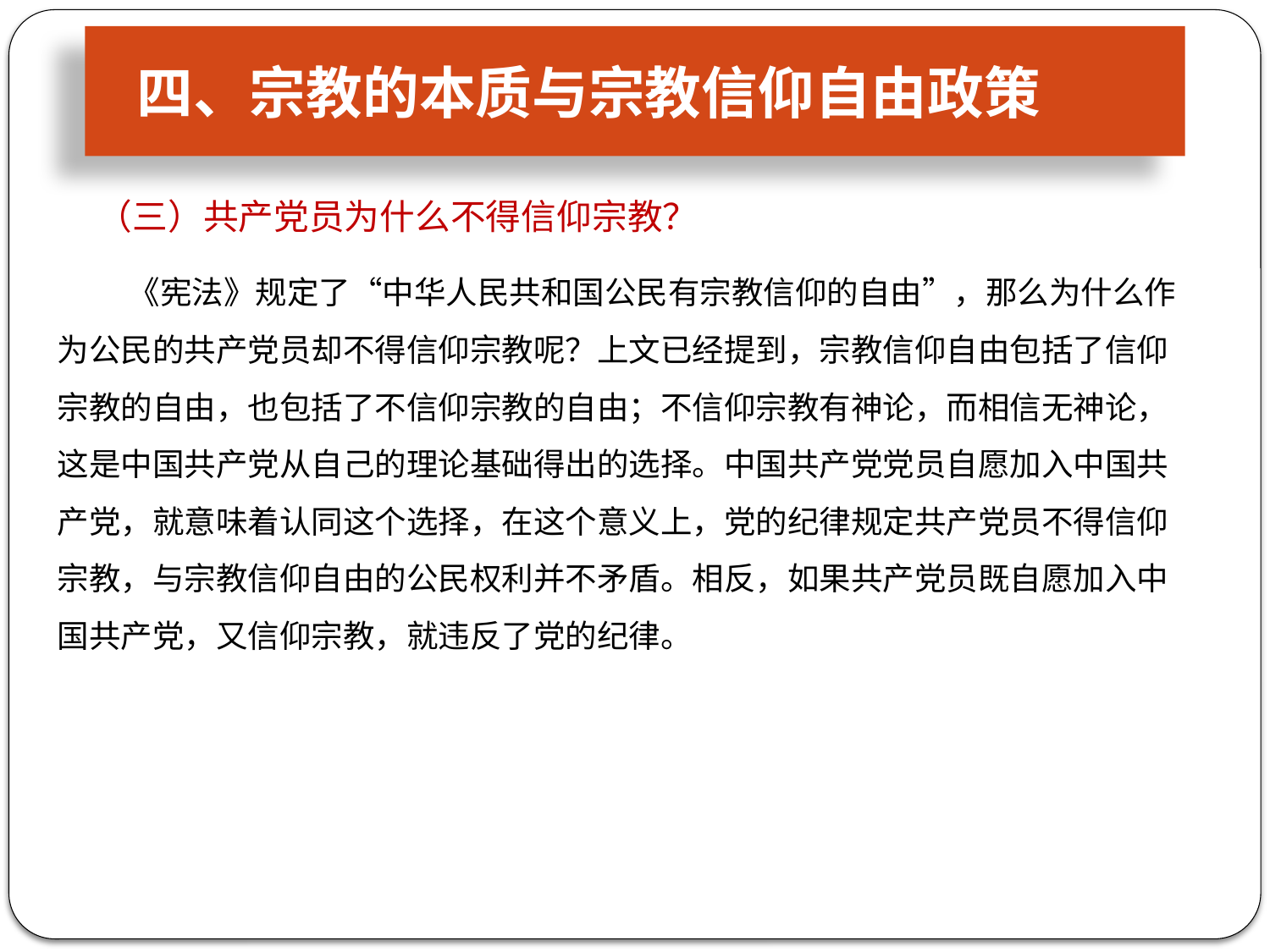

四、宗教的本质与宗教信仰自由政策
    （三）共产党员为什么不得信仰宗教？
        《宪法》规定了“中华人民共和国公民有宗教信仰的自由”，那么为什么作为公民的共产党员却不得信仰宗教呢？上文已经提到，宗教信仰自由包括了信仰宗教的自由，也包括了不信仰宗教的自由；不信仰宗教有神论，而相信无神论，这是中国共产党从自己的理论基础得出的选择。中国共产党党员自愿加入中国共产党，就意味着认同这个选择，在这个意义上，党的纪律规定共产党员不得信仰宗教，与宗教信仰自由的公民权利并不矛盾。相反，如果共产党员既自愿加入中国共产党，又信仰宗教，就违反了党的纪律。